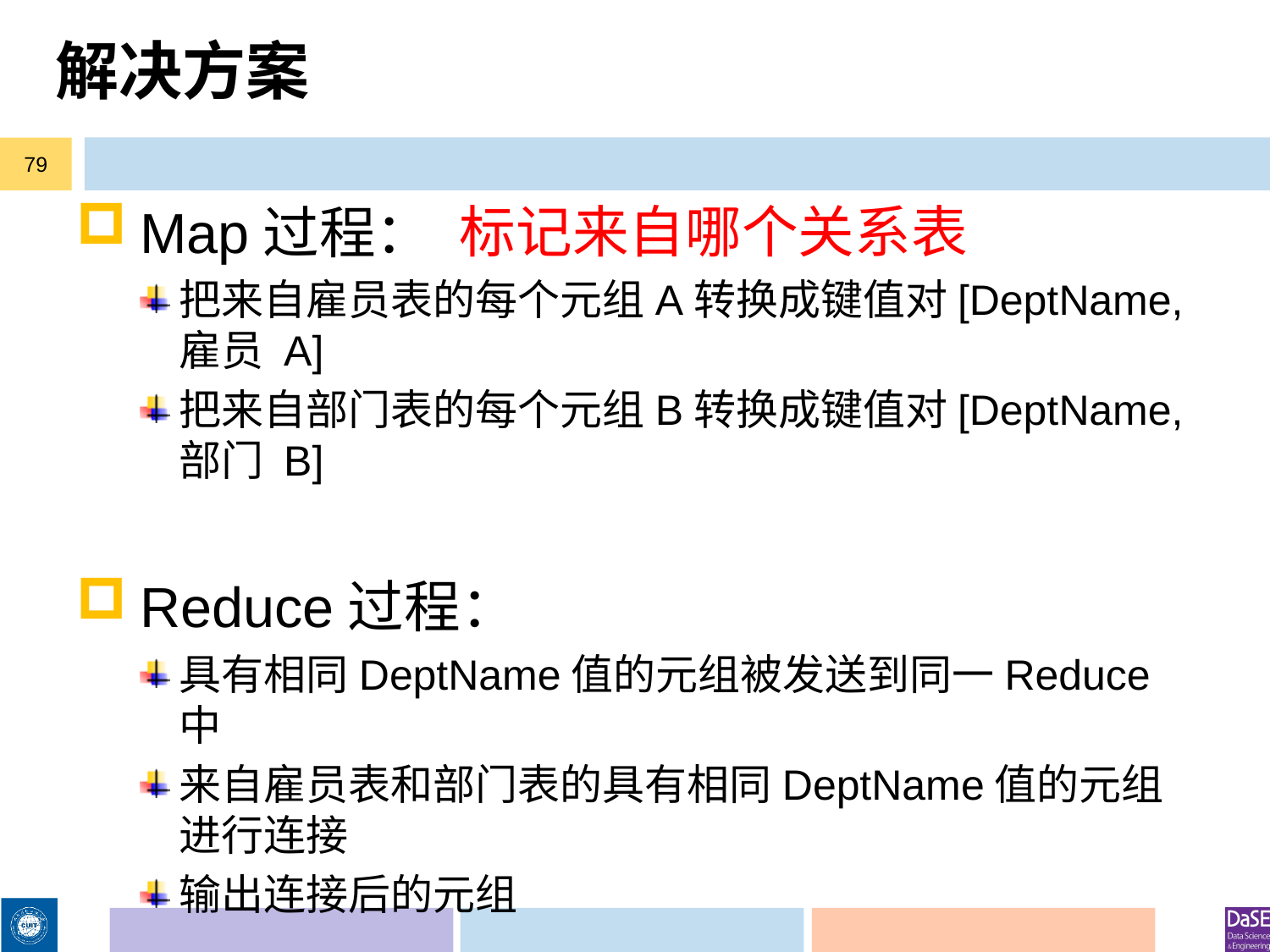

# 解决方案
79
Map过程：
把来自雇员表的每个元组A转换成键值对[DeptName, 雇员 A]
把来自部门表的每个元组B转换成键值对[DeptName, 部门 B]

Reduce过程：
具有相同DeptName值的元组被发送到同一Reduce中
来自雇员表和部门表的具有相同DeptName值的元组进行连接
输出连接后的元组
标记来自哪个关系表